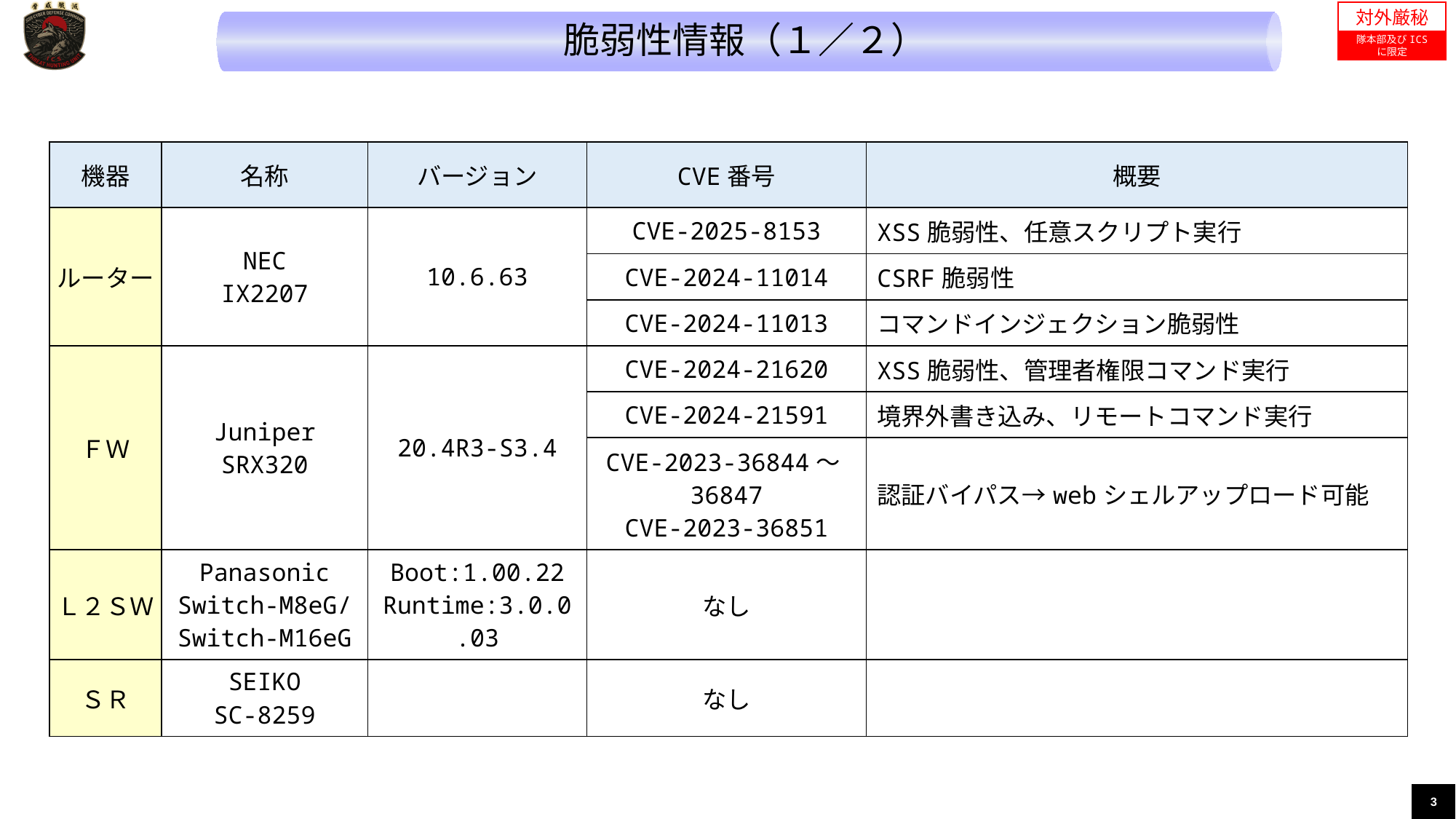

対外厳秘
隊本部及びICS
に限定
脆弱性情報（１／２）
| 機器 | 名称 | バージョン | CVE番号 | 概要 |
| --- | --- | --- | --- | --- |
| ルーター | NEC IX2207 | 10.6.63 | CVE-2025-8153 | XSS脆弱性、任意スクリプト実行 |
|  |  |  | CVE-2024-11014 | CSRF脆弱性 |
|  |  |  | CVE-2024-11013 | コマンドインジェクション脆弱性 |
| ＦＷ | Juniper SRX320 | 20.4R3-S3.4 | CVE-2024-21620 | XSS脆弱性、管理者権限コマンド実行 |
|  |  |  | CVE-2024-21591 | 境界外書き込み、リモートコマンド実行 |
|  |  |  | CVE-2023-36844～36847 CVE-2023-36851 | 認証バイパス→webシェルアップロード可能 |
| Ｌ２ＳＷ | Panasonic Switch-M8eG/ Switch-M16eG | Boot:1.00.22 Runtime:3.0.0.03 | なし |  |
| ＳＲ | SEIKO SC-8259 |  | なし |  |